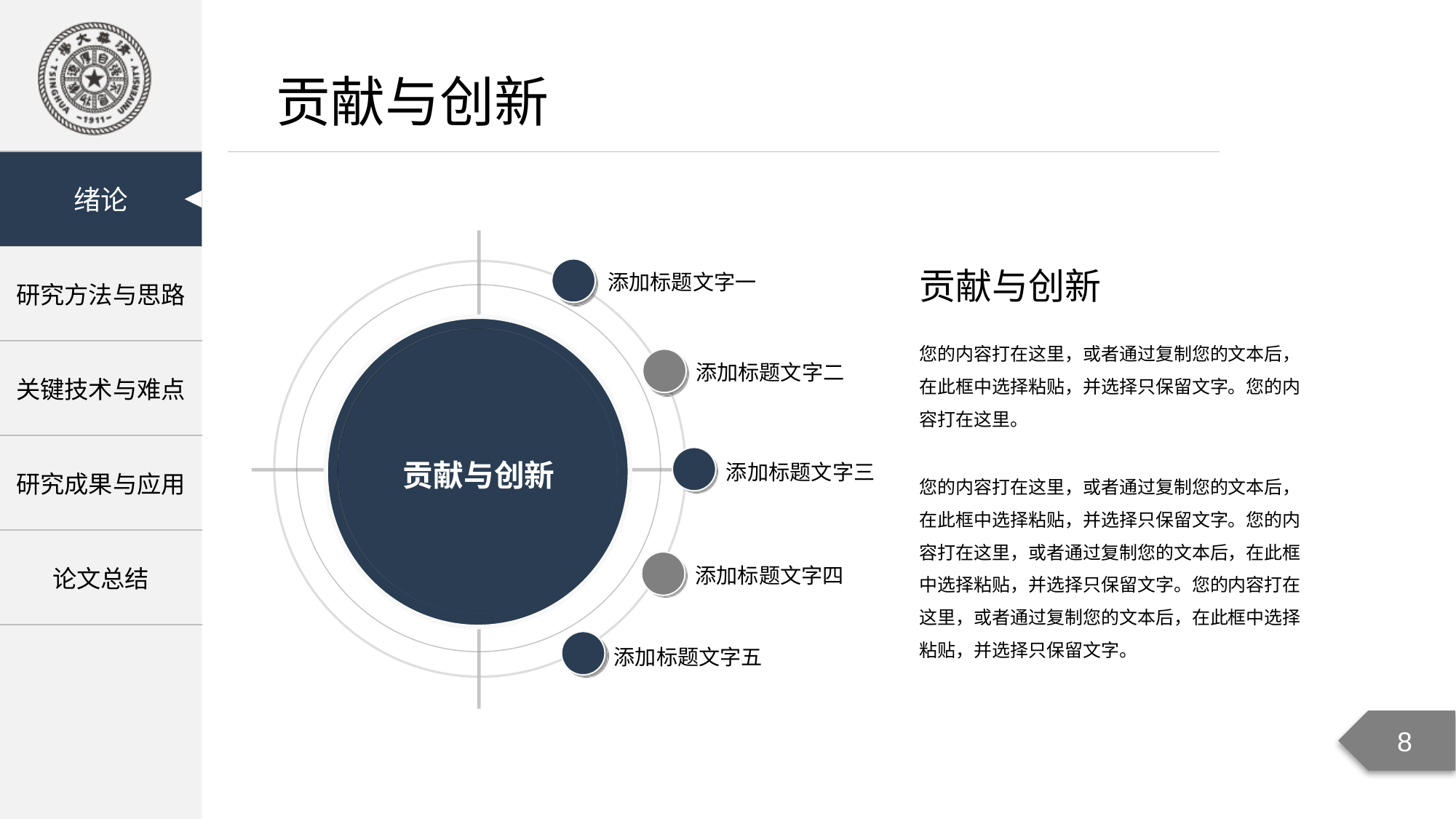

贡献与创新

贡献与创新
贡献与创新

添加标题文字一
您的内容打在这里，或者通过复制您的文本后，在此框中选择粘贴，并选择只保留文字。您的内容打在这里。

添加标题文字二

添加标题文字三
您的内容打在这里，或者通过复制您的文本后，在此框中选择粘贴，并选择只保留文字。您的内容打在这里，或者通过复制您的文本后，在此框中选择粘贴，并选择只保留文字。您的内容打在这里，或者通过复制您的文本后，在此框中选择粘贴，并选择只保留文字。

添加标题文字四

添加标题文字五